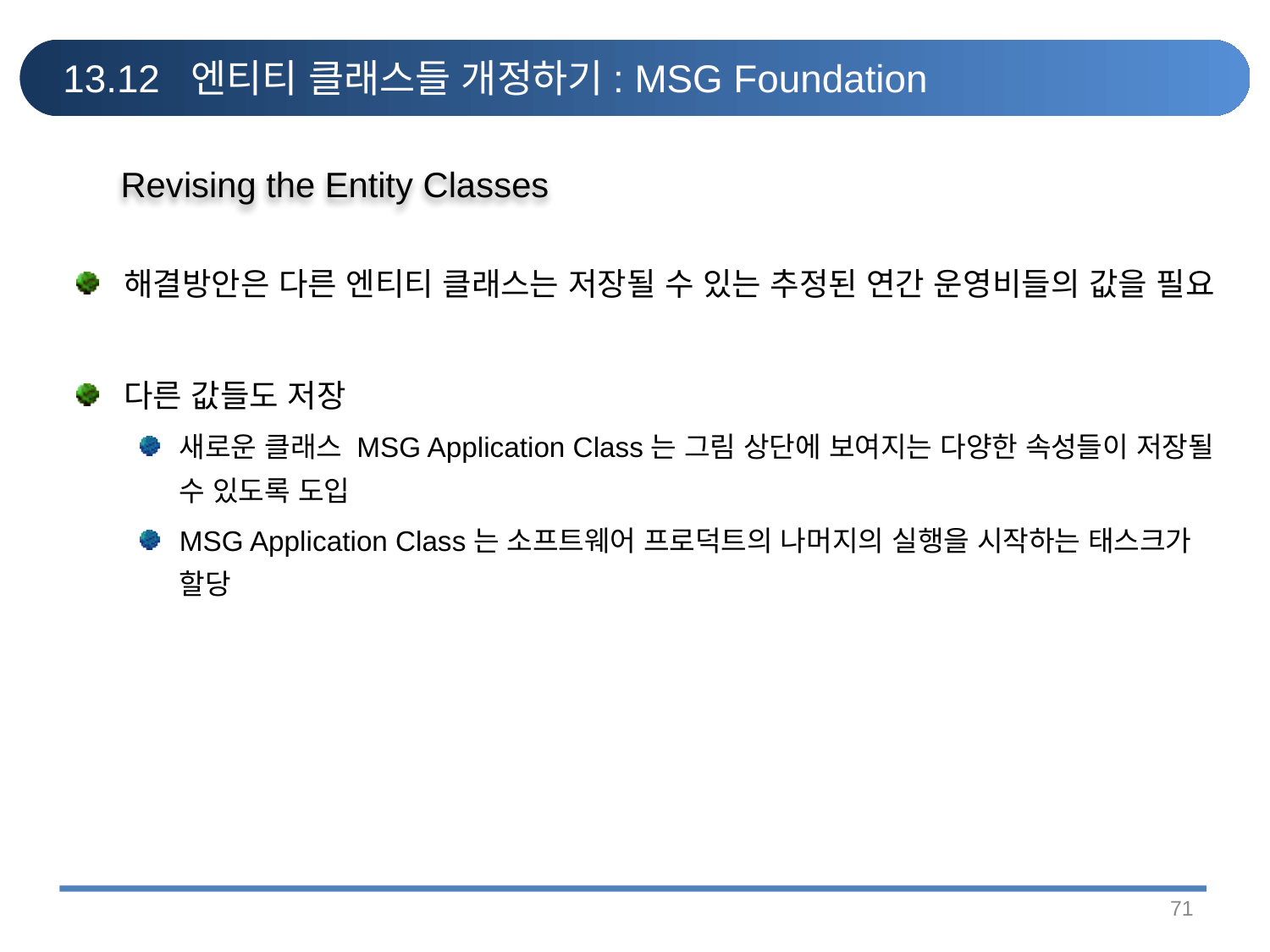

# 13.12  엔티티 클래스들 개정하기: MSG Foundation
Revising the Entity Classes
해결방안은 다른 엔티티 클래스는 저장될 수 있는 추정된 연간 운영비들의 값을 필요

다른 값들도 저장
새로운 클래스 MSG Application Class는 그림 상단에 보여지는 다양한 속성들이 저장될 수 있도록 도입
MSG Application Class는 소프트웨어 프로덕트의 나머지의 실행을 시작하는 태스크가 할당
71